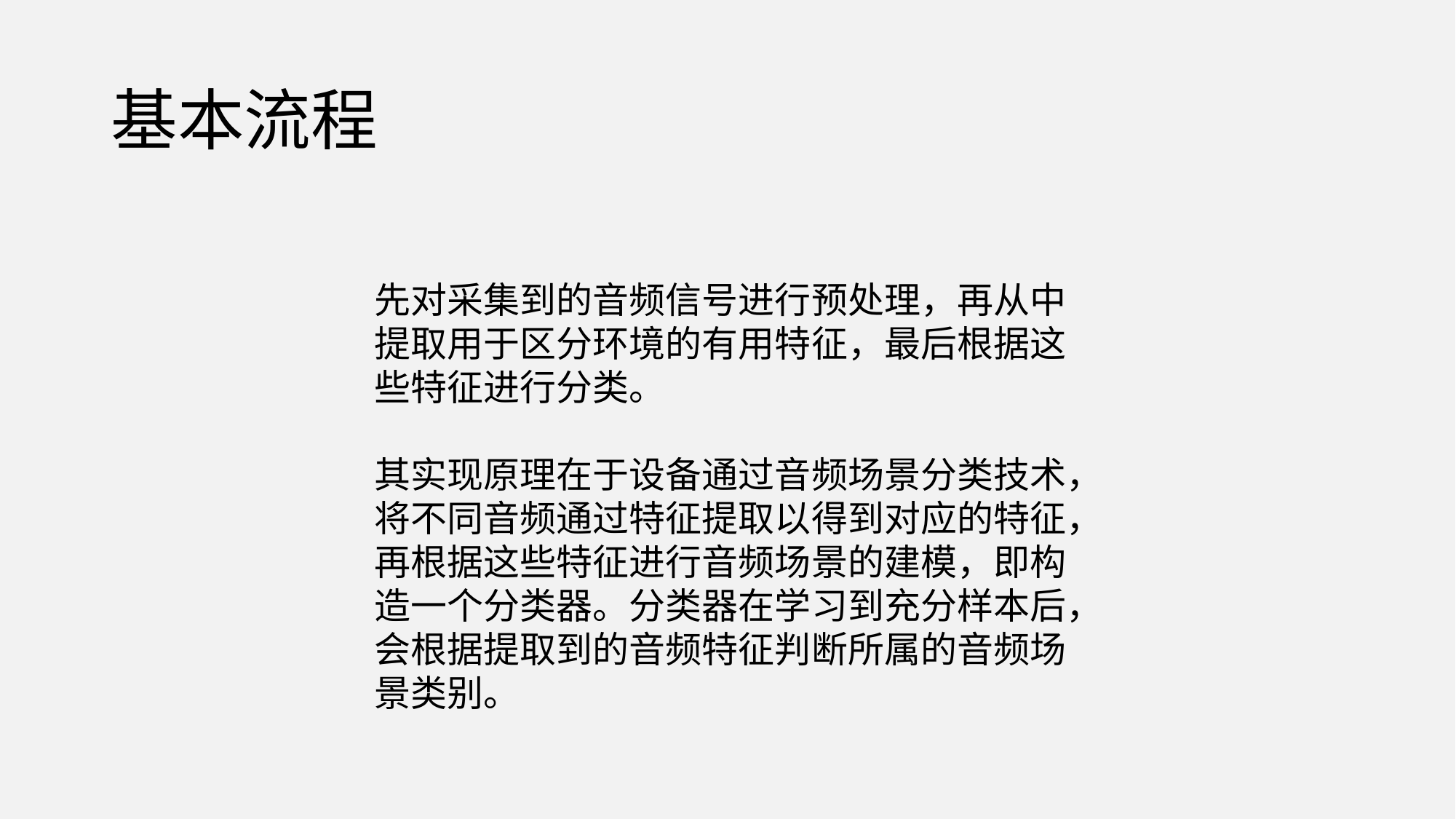

# 基本流程
先对采集到的音频信号进行预处理，再从中提取用于区分环境的有用特征，最后根据这些特征进行分类。

其实现原理在于设备通过音频场景分类技术，将不同音频通过特征提取以得到对应的特征，再根据这些特征进行音频场景的建模，即构造一个分类器。分类器在学习到充分样本后，会根据提取到的音频特征判断所属的音频场景类别。